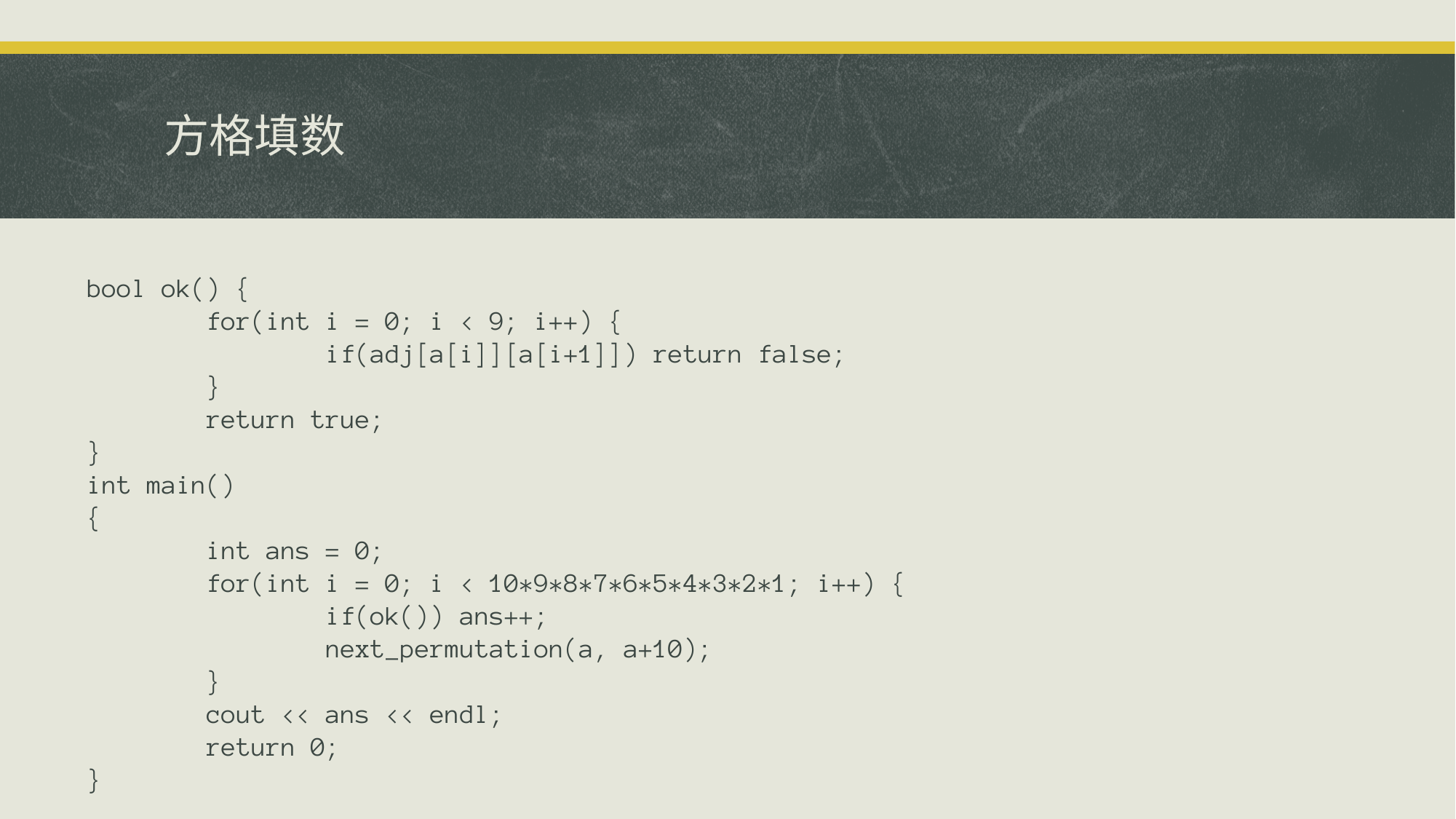

# 方格填数
bool ok() {
        for(int i = 0; i < 9; i++) {
                if(adj[a[i]][a[i+1]]) return false;
        }
        return true;
}
int main()
{
        int ans = 0;
        for(int i = 0; i < 10*9*8*7*6*5*4*3*2*1; i++) {
                if(ok()) ans++;
                next_permutation(a, a+10);
        }
        cout << ans << endl;
        return 0;
}